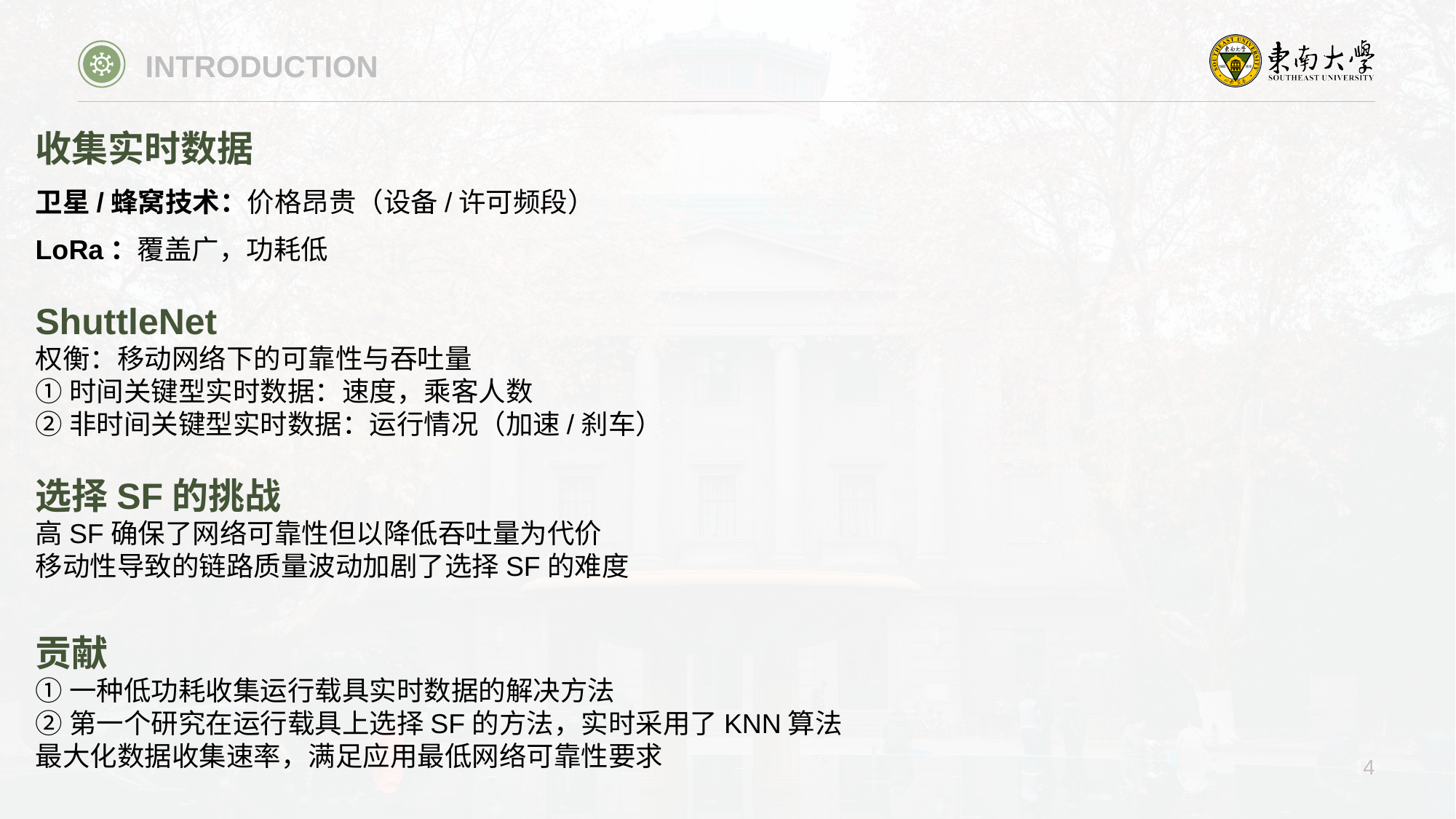

INTRODUCTION
收集实时数据
卫星/蜂窝技术：价格昂贵（设备/许可频段）
LoRa：覆盖广，功耗低

ShuttleNet
权衡：移动网络下的可靠性与吞吐量
①时间关键型实时数据：速度，乘客人数
②非时间关键型实时数据：运行情况（加速/刹车）

选择SF的挑战
高SF确保了网络可靠性但以降低吞吐量为代价
移动性导致的链路质量波动加剧了选择SF的难度

贡献
①一种低功耗收集运行载具实时数据的解决方法
②第一个研究在运行载具上选择SF的方法，实时采用了KNN算法
最大化数据收集速率，满足应用最低网络可靠性要求

4